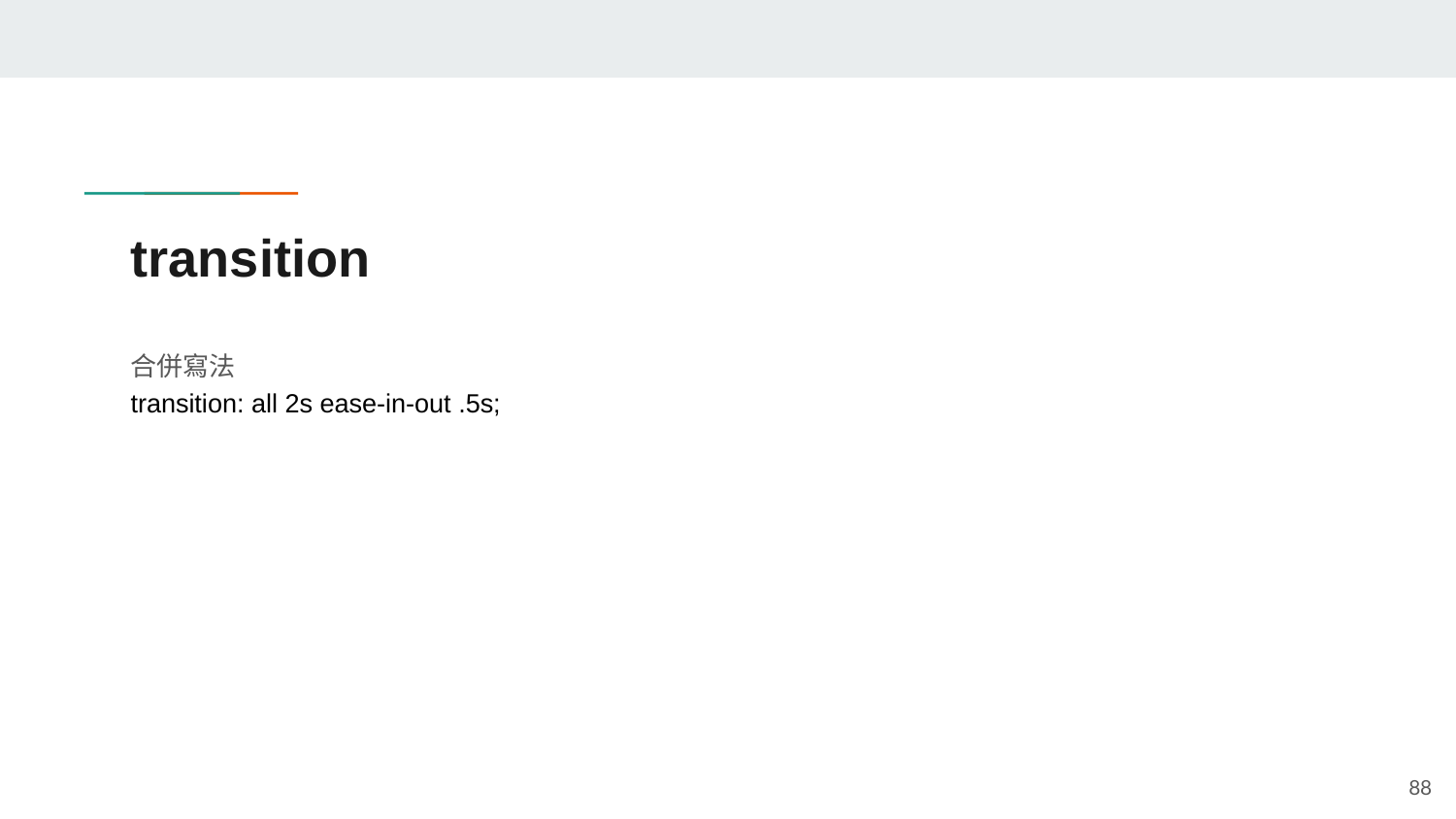

# transition
合併寫法
transition: all 2s ease-in-out .5s;

88